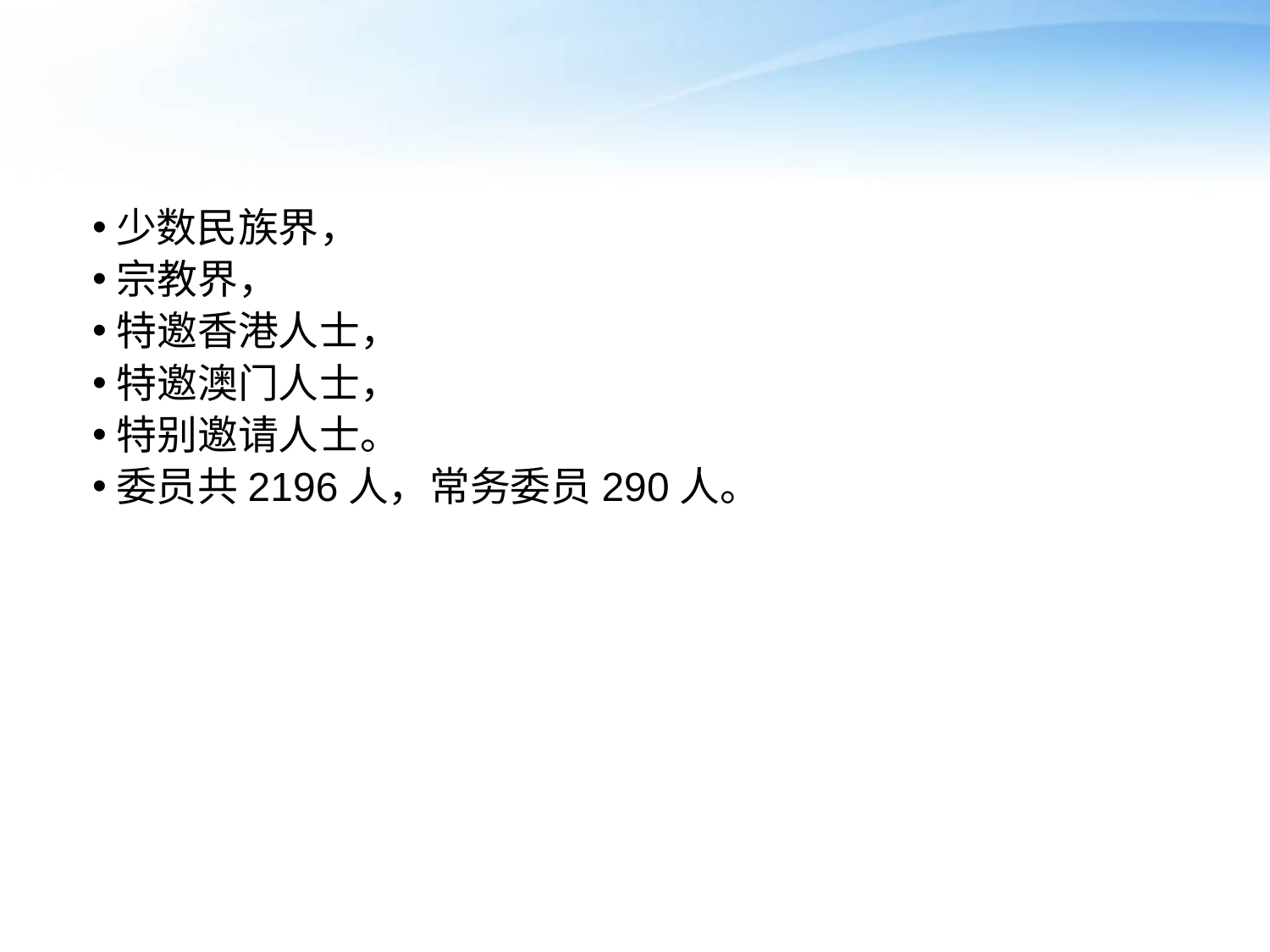

#
少数民族界，
宗教界，
特邀香港人士，
特邀澳门人士，
特别邀请人士。
委员共2196人，常务委员290人。